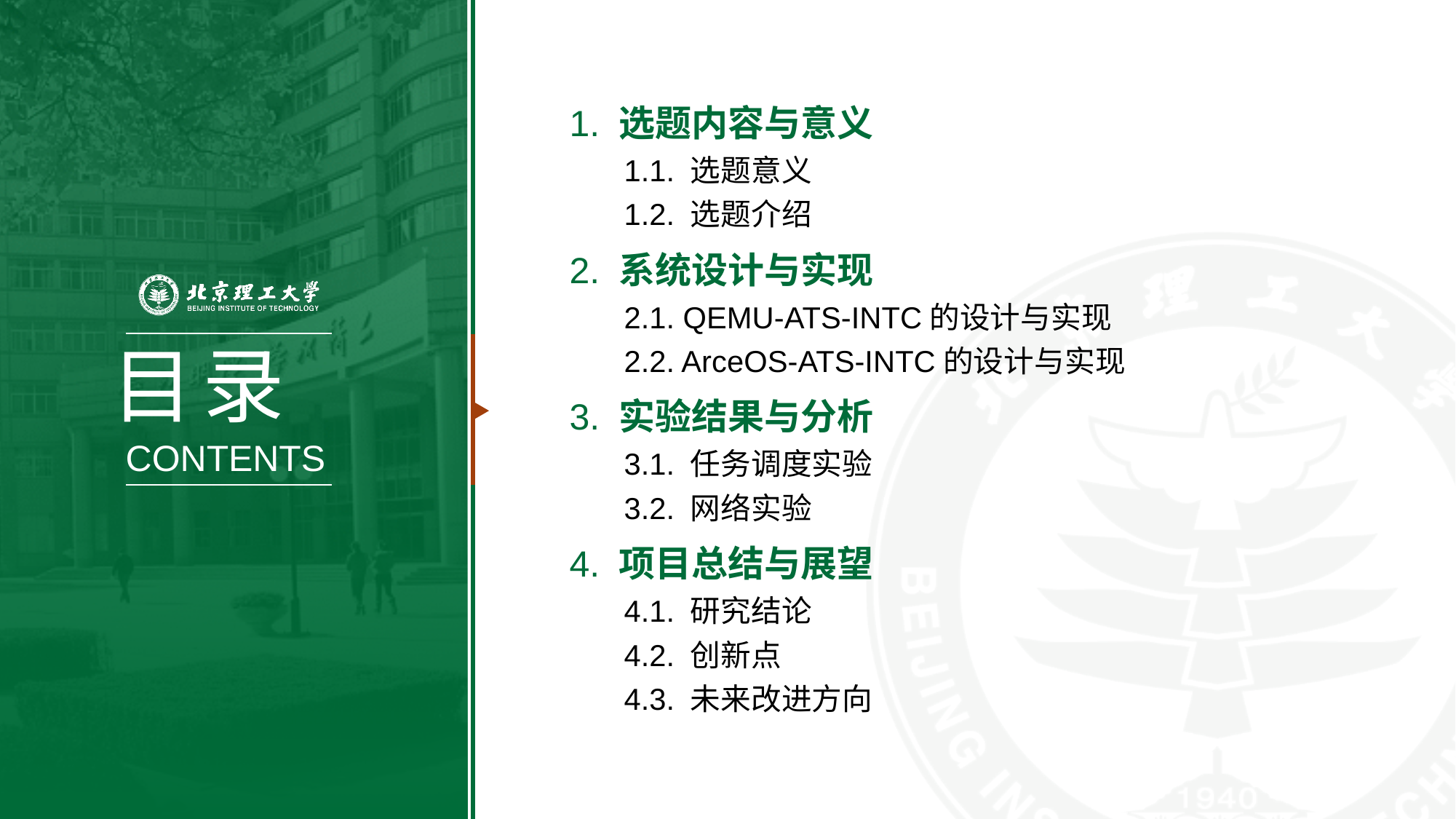

1. 选题内容与意义
1.1. 选题意义
1.2. 选题介绍
2. 系统设计与实现
2.1. QEMU-ATS-INTC的设计与实现
2.2. ArceOS-ATS-INTC的设计与实现
3. 实验结果与分析
3.1. 任务调度实验
3.2. 网络实验
4. 项目总结与展望
4.1. 研究结论
4.2. 创新点
4.3. 未来改进方向